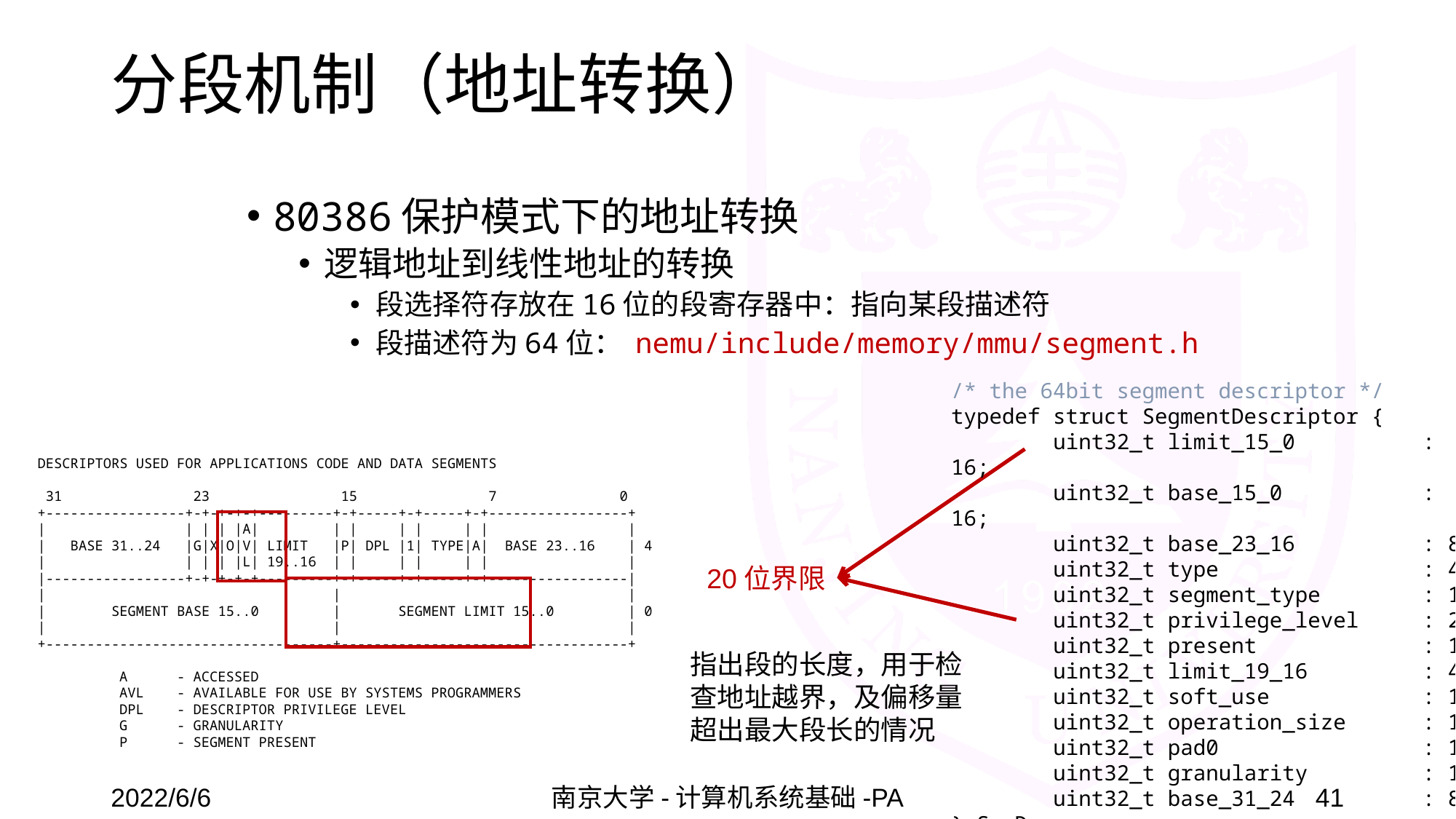

# 分段机制（地址转换）
80386保护模式下的地址转换
逻辑地址到线性地址的转换
段选择符存放在16位的段寄存器中：指向某段描述符
段描述符为64位： nemu/include/memory/mmu/segment.h
/* the 64bit segment descriptor */
typedef struct SegmentDescriptor {
        uint32_t limit_15_0          : 16;
        uint32_t base_15_0           : 16;
        uint32_t base_23_16          : 8;
        uint32_t type                : 4;
        uint32_t segment_type        : 1;
        uint32_t privilege_level     : 2;
        uint32_t present             : 1;
        uint32_t limit_19_16         : 4;
        uint32_t soft_use            : 1;
        uint32_t operation_size      : 1;
        uint32_t pad0                : 1;
        uint32_t granularity         : 1;
        uint32_t base_31_24          : 8;
} SegDesc;
 DESCRIPTORS USED FOR APPLICATIONS CODE AND DATA SEGMENTS

  31                23                15                7               0
 +-----------------+-+-+-+-+---------+-+-----+-+-----+-+-----------------+
 |                 | | | |A|         | |     | |     | |                 |
 |   BASE 31..24   |G|X|O|V| LIMIT   |P| DPL |1| TYPE|A|  BASE 23..16    | 4
 |                 | | | |L| 19..16  | |     | |     | |                 |
 |-----------------+-+-+-+-+---------+-+-----+-+-----+-+-----------------|
 |                                   |                                   |
 |        SEGMENT BASE 15..0         |       SEGMENT LIMIT 15..0         | 0
 |                                   |                                   |
 +-----------------------------------+-----------------------------------+

           A      - ACCESSED
           AVL    - AVAILABLE FOR USE BY SYSTEMS PROGRAMMERS
           DPL    - DESCRIPTOR PRIVILEGE LEVEL
           G      - GRANULARITY
           P      - SEGMENT PRESENT

20位界限

指出段的长度，用于检查地址越界，及偏移量超出最大段长的情况
2022/6/6
南京大学-计算机系统基础-PA
41